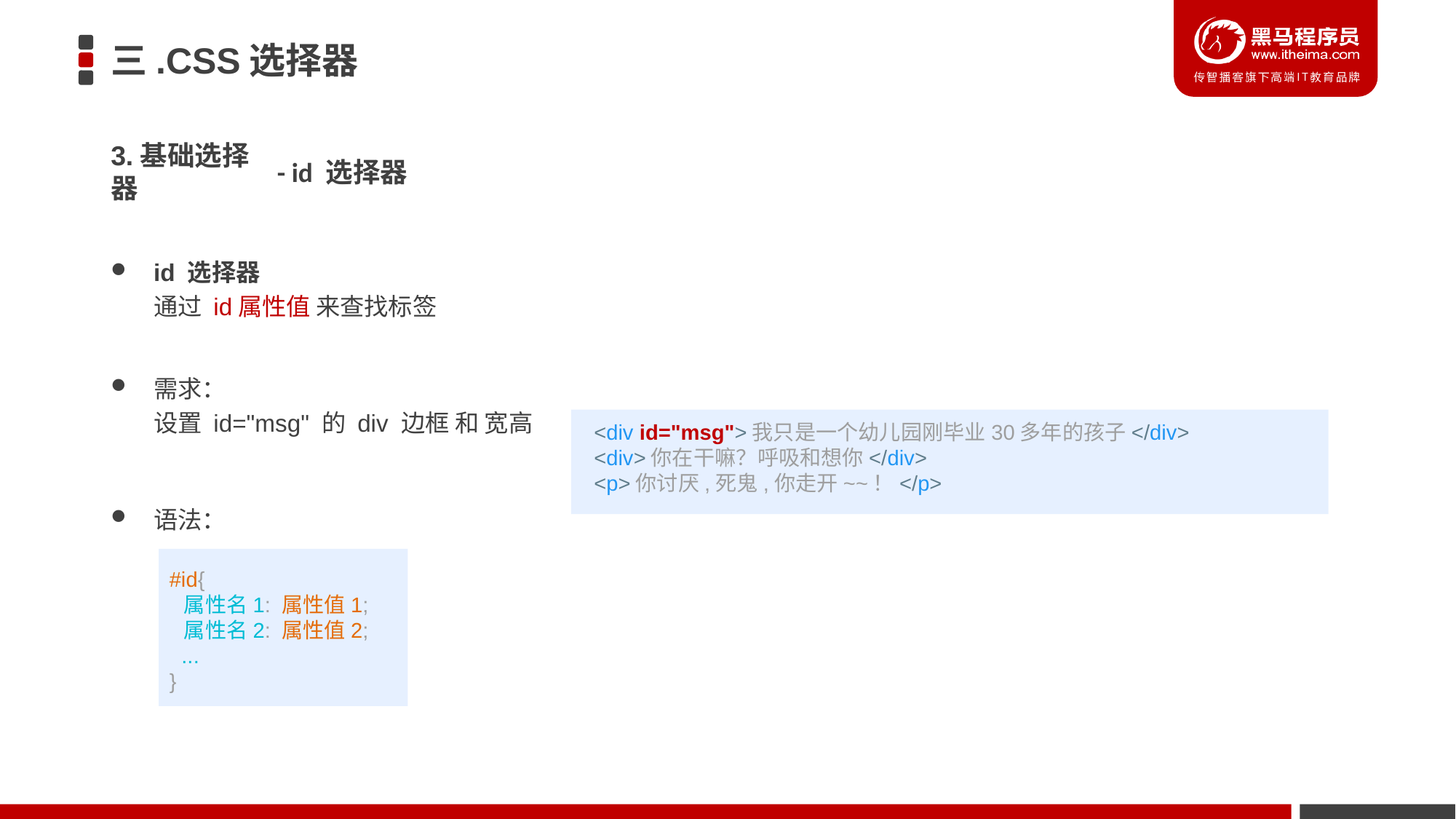

# 三.CSS选择器
3.基础选择器
- id 选择器
id 选择器
通过 id属性值 来查找标签

需求：
设置 id="msg" 的 div 边框 和 宽高

语法：

<div id="msg">我只是一个幼儿园刚毕业30多年的孩子</div>
<div>你在干嘛？呼吸和想你</div>
<p>你讨厌,死鬼,你走开~~！</p>

#id{
  属性名1: 属性值1;
  属性名2: 属性值2;
  ...
}